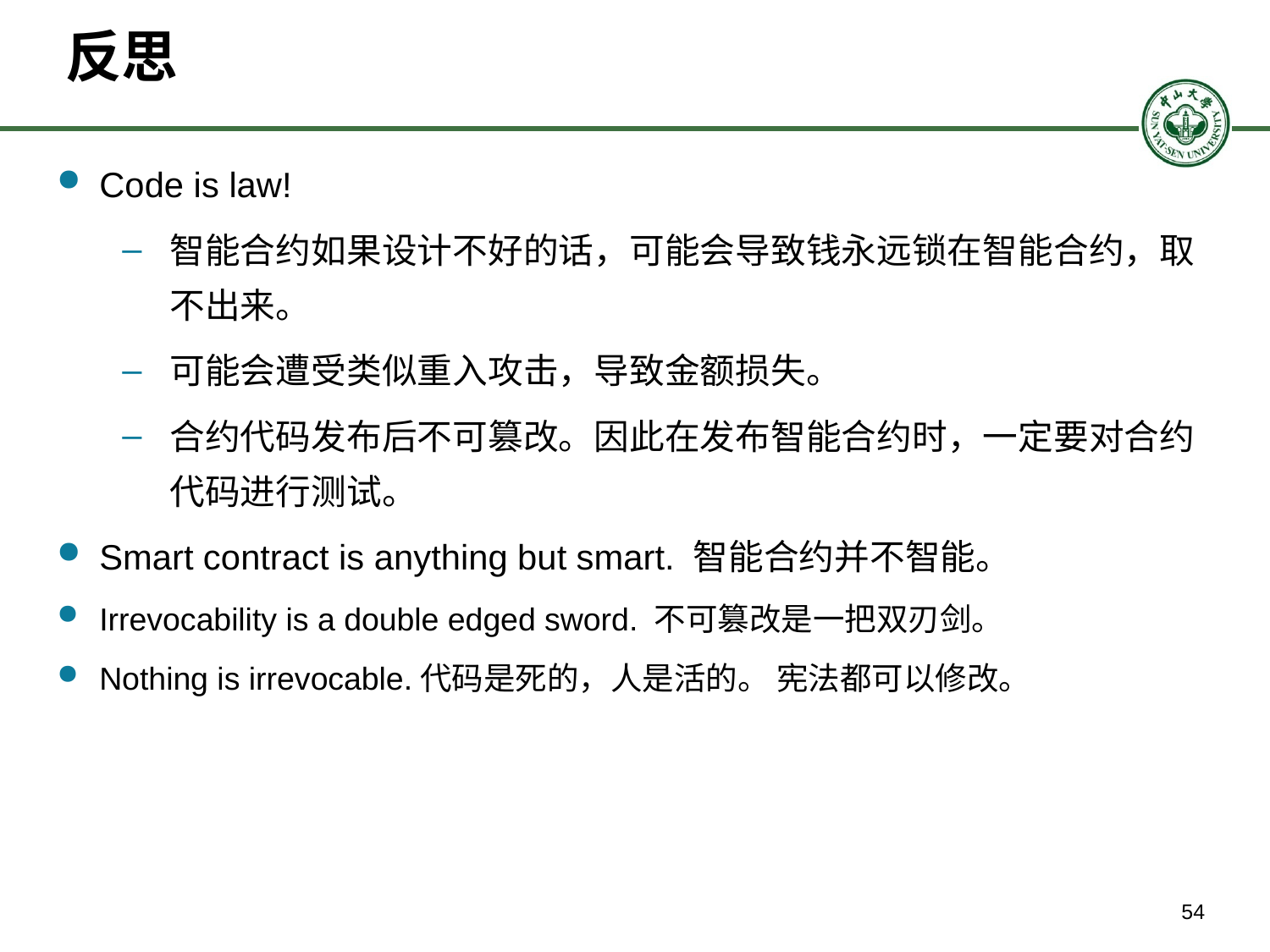

# 反思
Code is law!
智能合约如果设计不好的话，可能会导致钱永远锁在智能合约，取不出来。
可能会遭受类似重入攻击，导致金额损失。
合约代码发布后不可篡改。因此在发布智能合约时，一定要对合约代码进行测试。
Smart contract is anything but smart. 智能合约并不智能。
Irrevocability is a double edged sword. 不可篡改是一把双刃剑。
Nothing is irrevocable.代码是死的，人是活的。 宪法都可以修改。